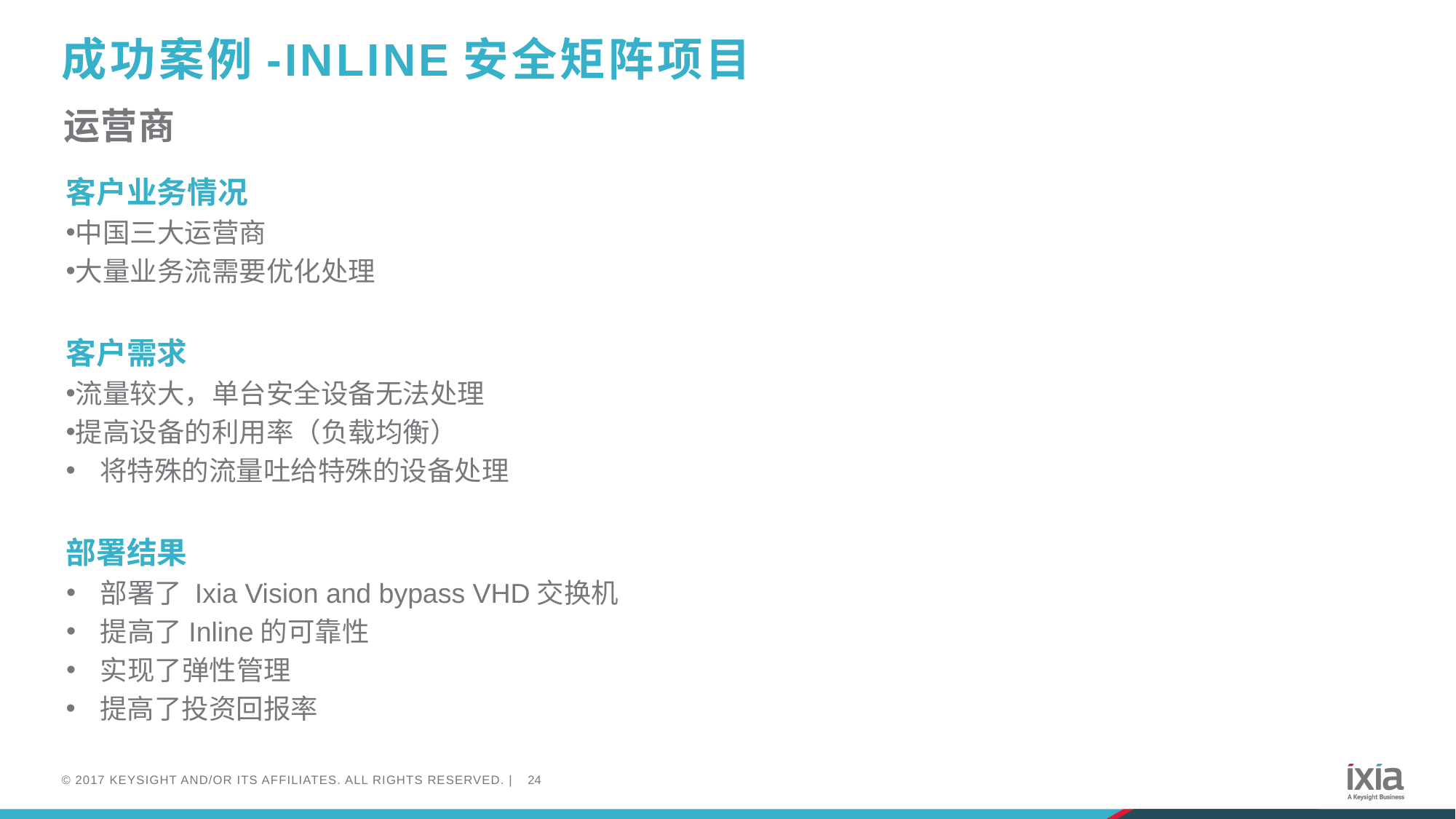

# 成功案例-Inline安全矩阵项目
运营商
客户业务情况
中国三大运营商
大量业务流需要优化处理

客户需求
流量较大，单台安全设备无法处理
提高设备的利用率（负载均衡）
将特殊的流量吐给特殊的设备处理

部署结果
部署了 Ixia Vision and bypass VHD交换机
提高了Inline的可靠性
实现了弹性管理
提高了投资回报率